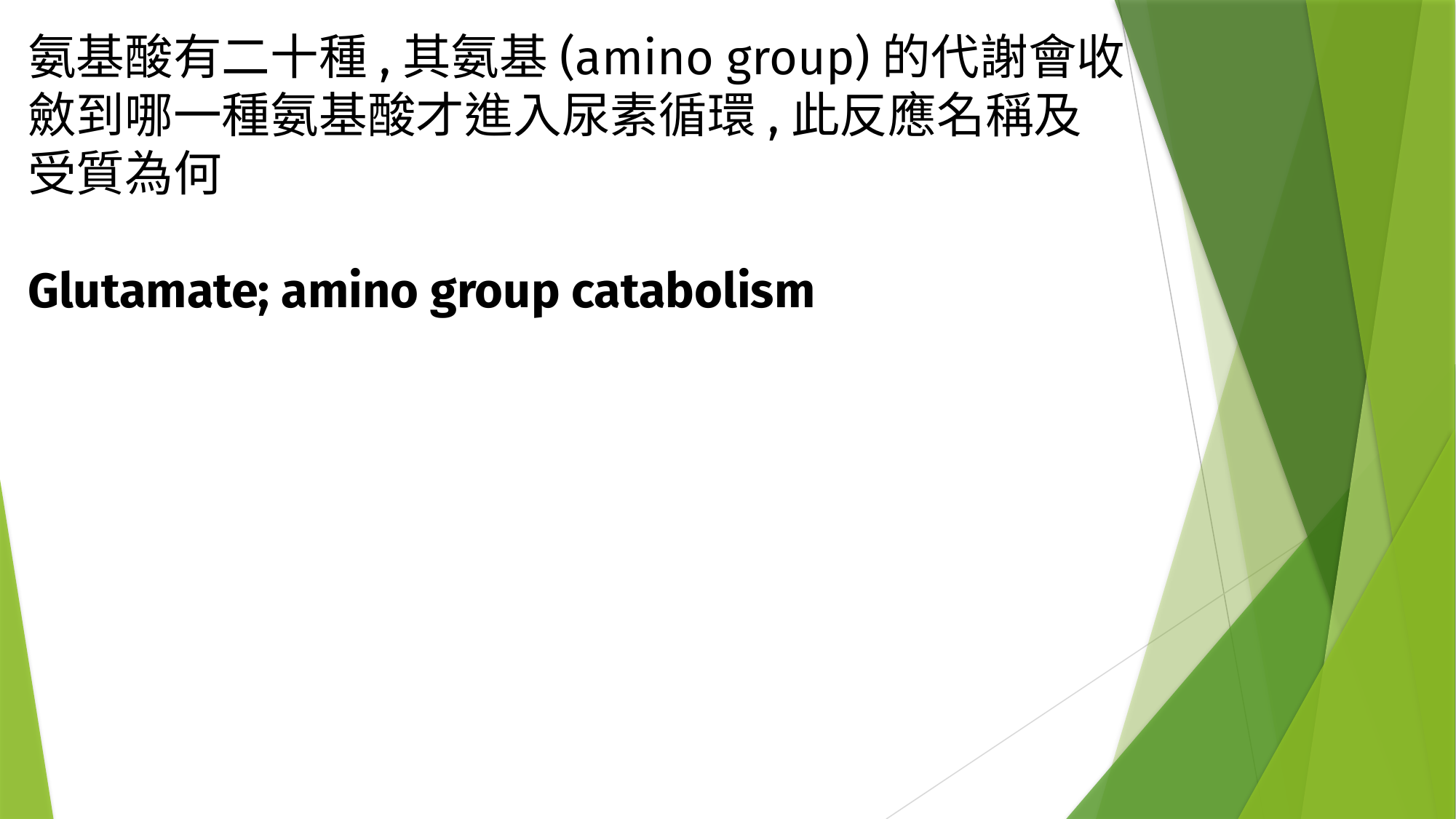

氨基酸有二十種,其氨基(amino group)的代謝會收斂到哪一種氨基酸才進入尿素循環,此反應名稱及
受質為何

Glutamate; amino group catabolism